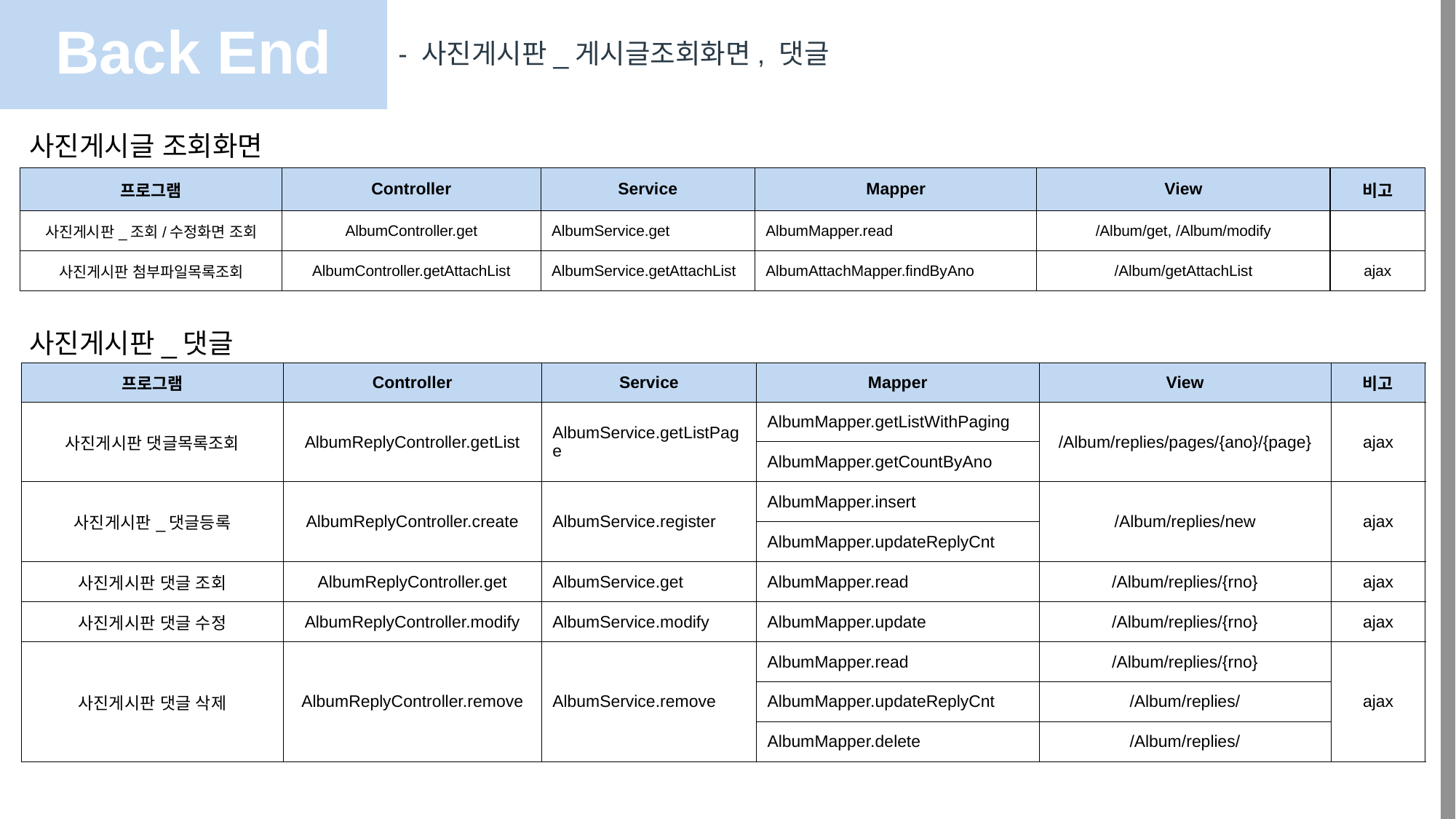

Back End
- 사진게시판_게시글조회화면, 댓글
사진게시글 조회화면
| 프로그램 | Controller | Service | Mapper | View | 비고 |
| --- | --- | --- | --- | --- | --- |
| 사진게시판\_조회/수정화면 조회 | AlbumController.get | AlbumService.get | AlbumMapper.read | /Album/get, /Album/modify |  |
| 사진게시판 첨부파일목록조회 | AlbumController.getAttachList | AlbumService.getAttachList | AlbumAttachMapper.findByAno | /Album/getAttachList | ajax |
사진게시판_댓글
| 프로그램 | Controller | Service | Mapper | View | 비고 |
| --- | --- | --- | --- | --- | --- |
| 사진게시판 댓글목록조회 | AlbumReplyController.getList | AlbumService.getListPage | AlbumMapper.getListWithPaging | /Album/replies/pages/{ano}/{page} | ajax |
|  |  |  | AlbumMapper.getCountByAno |  |  |
| 사진게시판\_댓글등록 | AlbumReplyController.create | AlbumService.register | AlbumMapper.insert | /Album/replies/new | ajax |
|  |  |  | AlbumMapper.updateReplyCnt |  |  |
| 사진게시판 댓글 조회 | AlbumReplyController.get | AlbumService.get | AlbumMapper.read | /Album/replies/{rno} | ajax |
| 사진게시판 댓글 수정 | AlbumReplyController.modify | AlbumService.modify | AlbumMapper.update | /Album/replies/{rno} | ajax |
| 사진게시판 댓글 삭제 | AlbumReplyController.remove | AlbumService.remove | AlbumMapper.read | /Album/replies/{rno} | ajax |
|  |  |  | AlbumMapper.updateReplyCnt | /Album/replies/ |  |
|  |  |  | AlbumMapper.delete | /Album/replies/ |  |